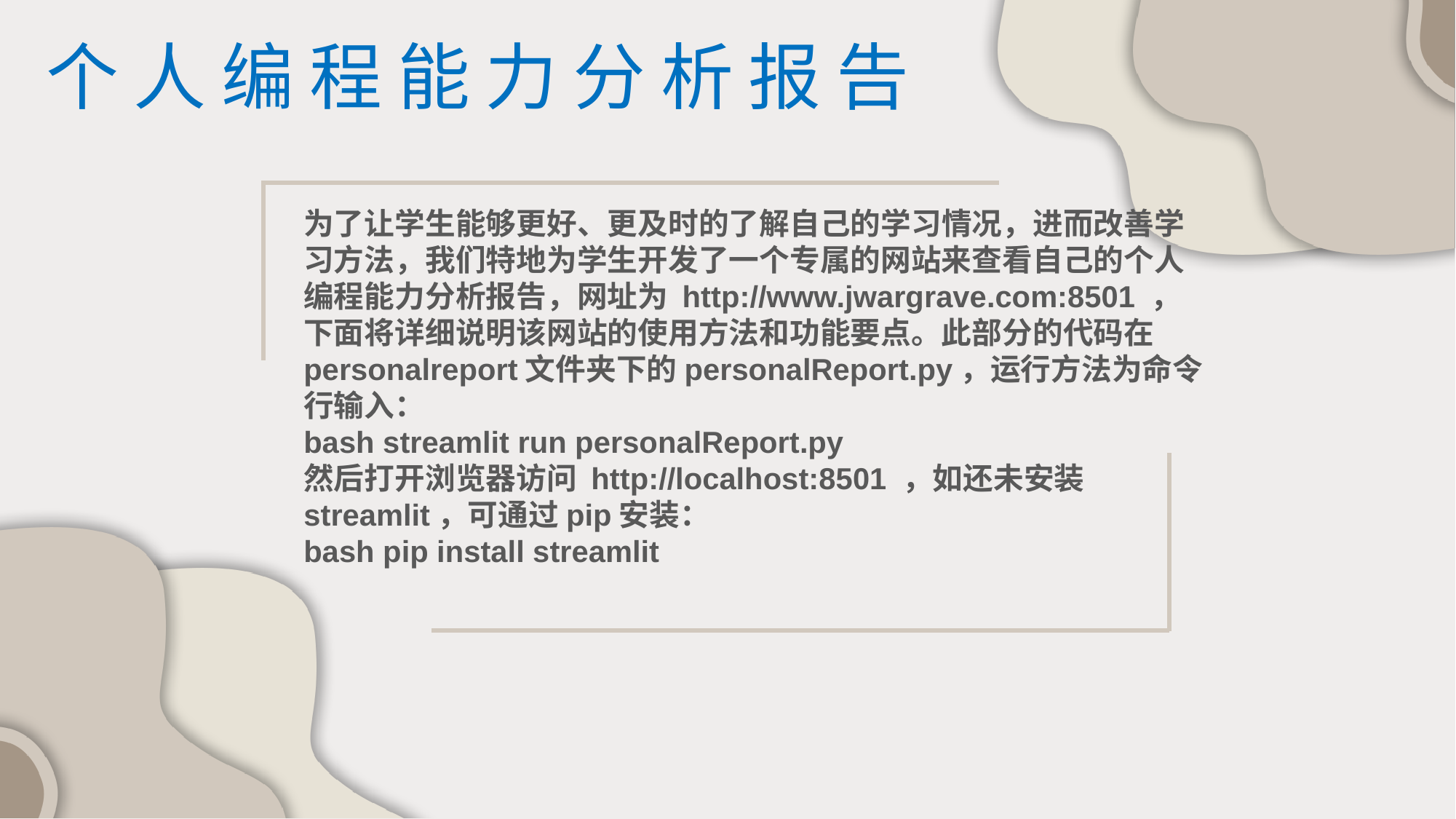

个人编程能力分析报告
为了让学生能够更好、更及时的了解自己的学习情况，进而改善学习方法，我们特地为学生开发了一个专属的网站来查看自己的个人编程能力分析报告，网址为 http://www.jwargrave.com:8501 ，下面将详细说明该网站的使用方法和功能要点。此部分的代码在personalreport文件夹下的personalReport.py，运行方法为命令行输入：
bash streamlit run personalReport.py
然后打开浏览器访问 http://localhost:8501 ，如还未安装streamlit，可通过pip安装：
bash pip install streamlit